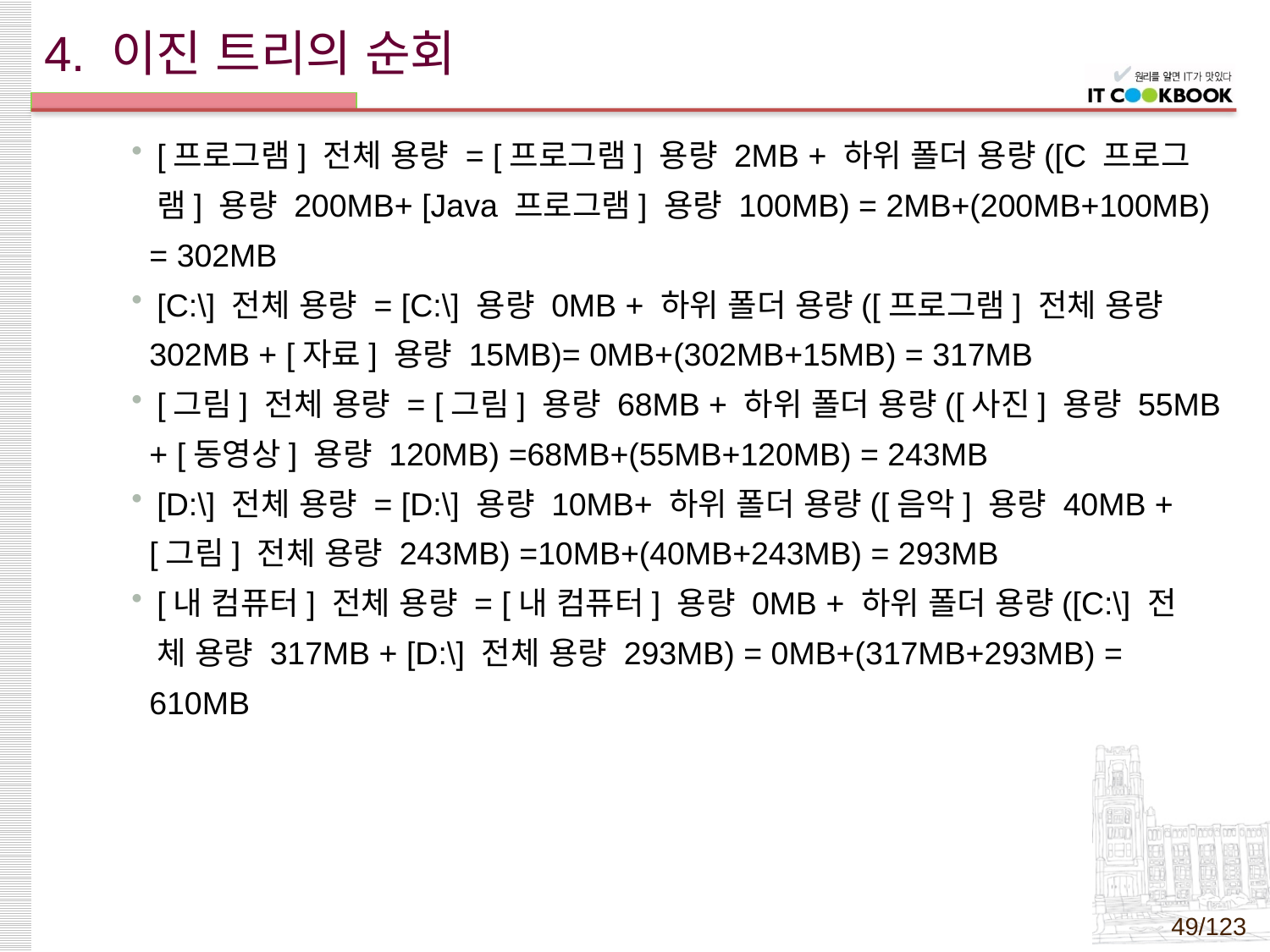

# 4. 이진 트리의 순회
[프로그램] 전체 용량 = [프로그램] 용량 2MB + 하위 폴더 용량([C 프로그
  램] 용량 200MB+ [Java 프로그램] 용량 100MB) = 2MB+(200MB+100MB)
  = 302MB
[C:\] 전체 용량 = [C:\] 용량 0MB + 하위 폴더 용량([프로그램] 전체 용량
  302MB + [자료] 용량 15MB)= 0MB+(302MB+15MB) = 317MB
[그림] 전체 용량 = [그림] 용량 68MB + 하위 폴더 용량([사진] 용량 55MB
  + [동영상] 용량 120MB) =68MB+(55MB+120MB) = 243MB
[D:\] 전체 용량 = [D:\] 용량 10MB+ 하위 폴더 용량([음악] 용량 40MB +
  [그림] 전체 용량 243MB) =10MB+(40MB+243MB) = 293MB
[내 컴퓨터] 전체 용량 = [내 컴퓨터] 용량 0MB + 하위 폴더 용량([C:\] 전
  체 용량 317MB + [D:\] 전체 용량 293MB) = 0MB+(317MB+293MB) =
  610MB